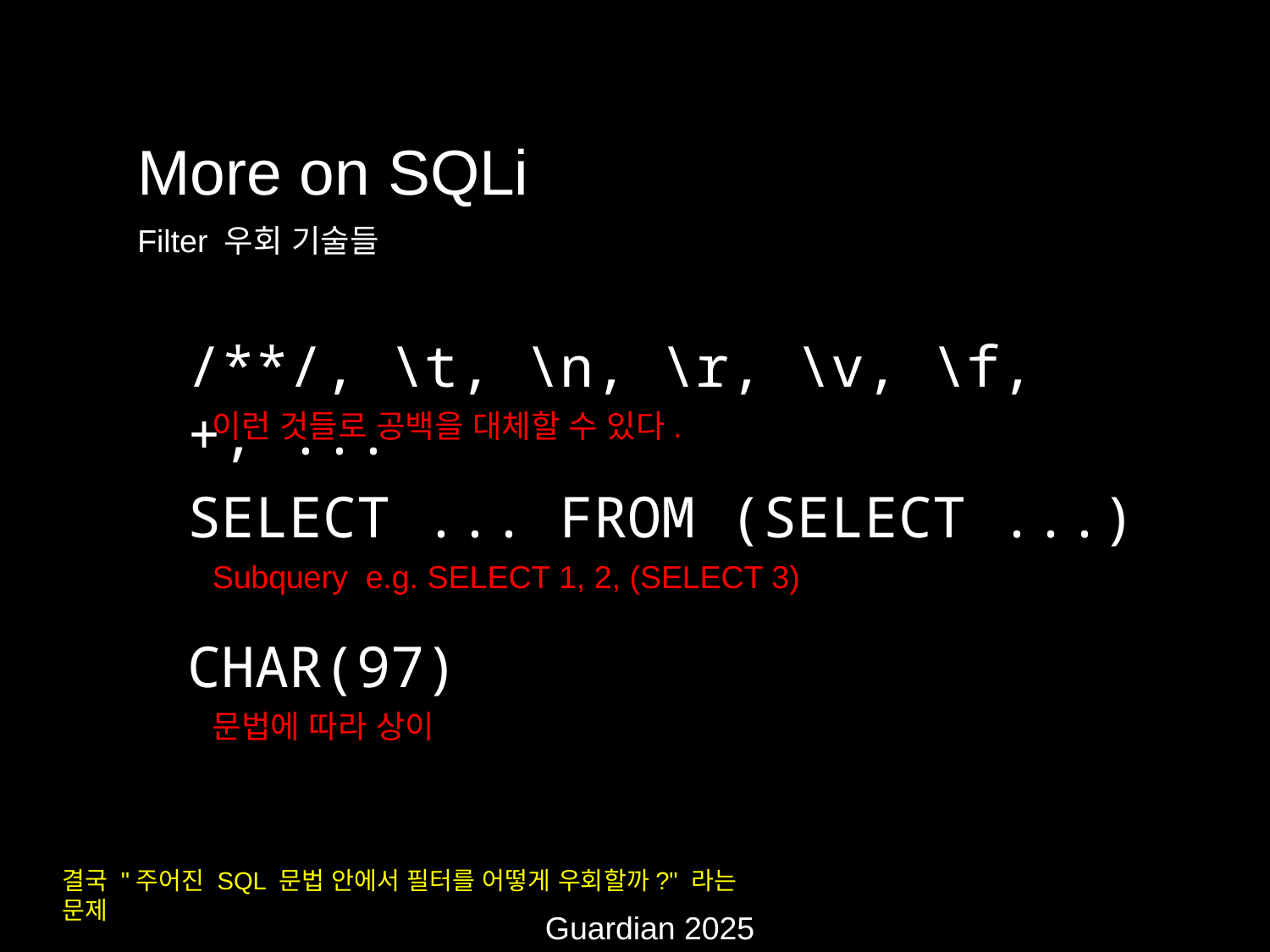

More on SQLi
Filter 우회 기술들
/**/, \t, \n, \r, \v, \f, +, ...
이런 것들로 공백을 대체할 수 있다.
SELECT ... FROM (SELECT ...)
Subquery  e.g. SELECT 1, 2, (SELECT 3)
CHAR(97)
문법에 따라 상이
결국 "주어진 SQL 문법 안에서 필터를 어떻게 우회할까?" 라는 문제